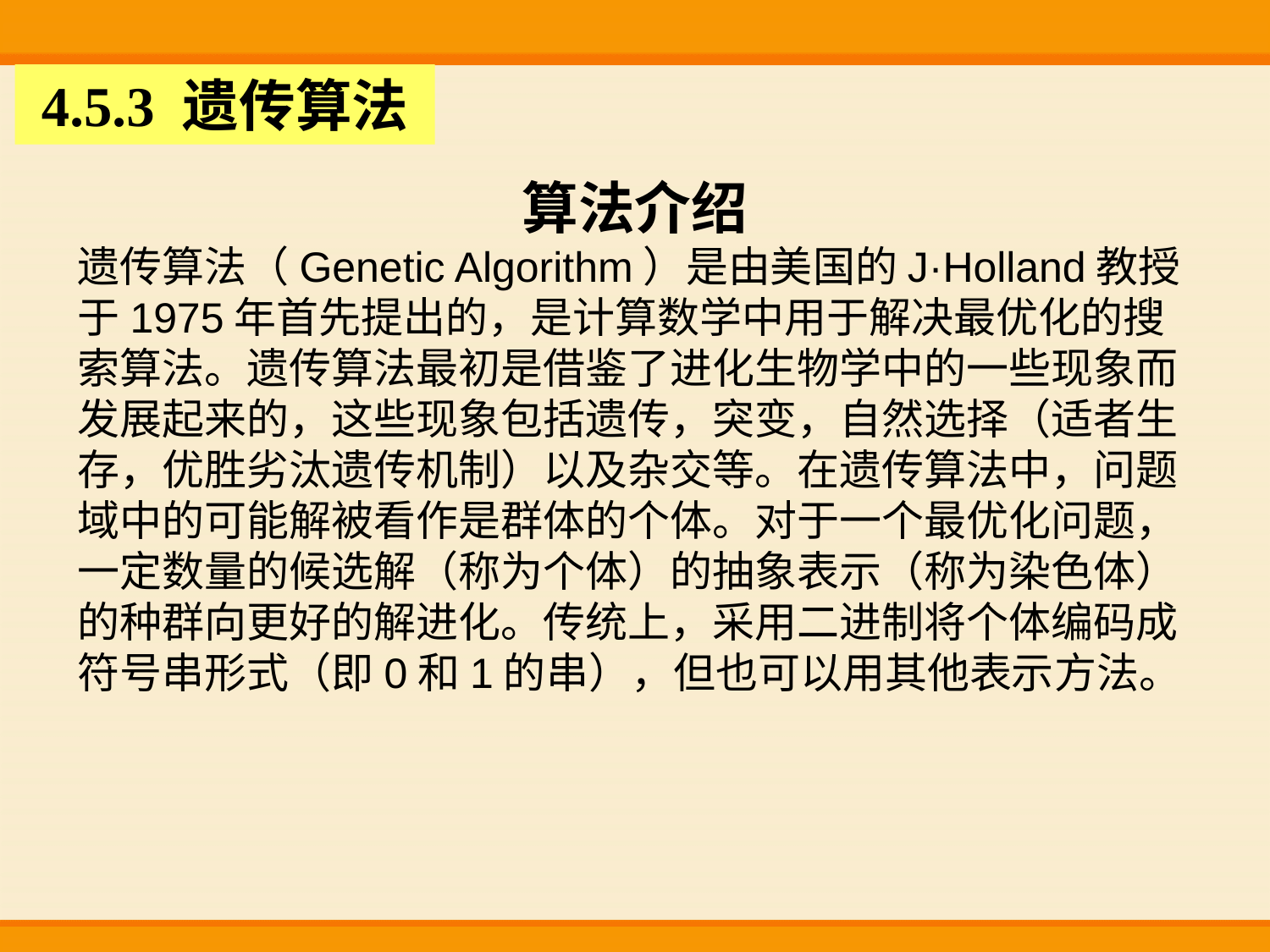

4.5.3 遗传算法
算法介绍
遗传算法（Genetic Algorithm）是由美国的J·Holland教授于1975年首先提出的，是计算数学中用于解决最优化的搜索算法。遗传算法最初是借鉴了进化生物学中的一些现象而发展起来的，这些现象包括遗传，突变，自然选择（适者生存，优胜劣汰遗传机制）以及杂交等。在遗传算法中，问题域中的可能解被看作是群体的个体。对于一个最优化问题，一定数量的候选解（称为个体）的抽象表示（称为染色体）的种群向更好的解进化。传统上，采用二进制将个体编码成符号串形式（即0和1的串），但也可以用其他表示方法。